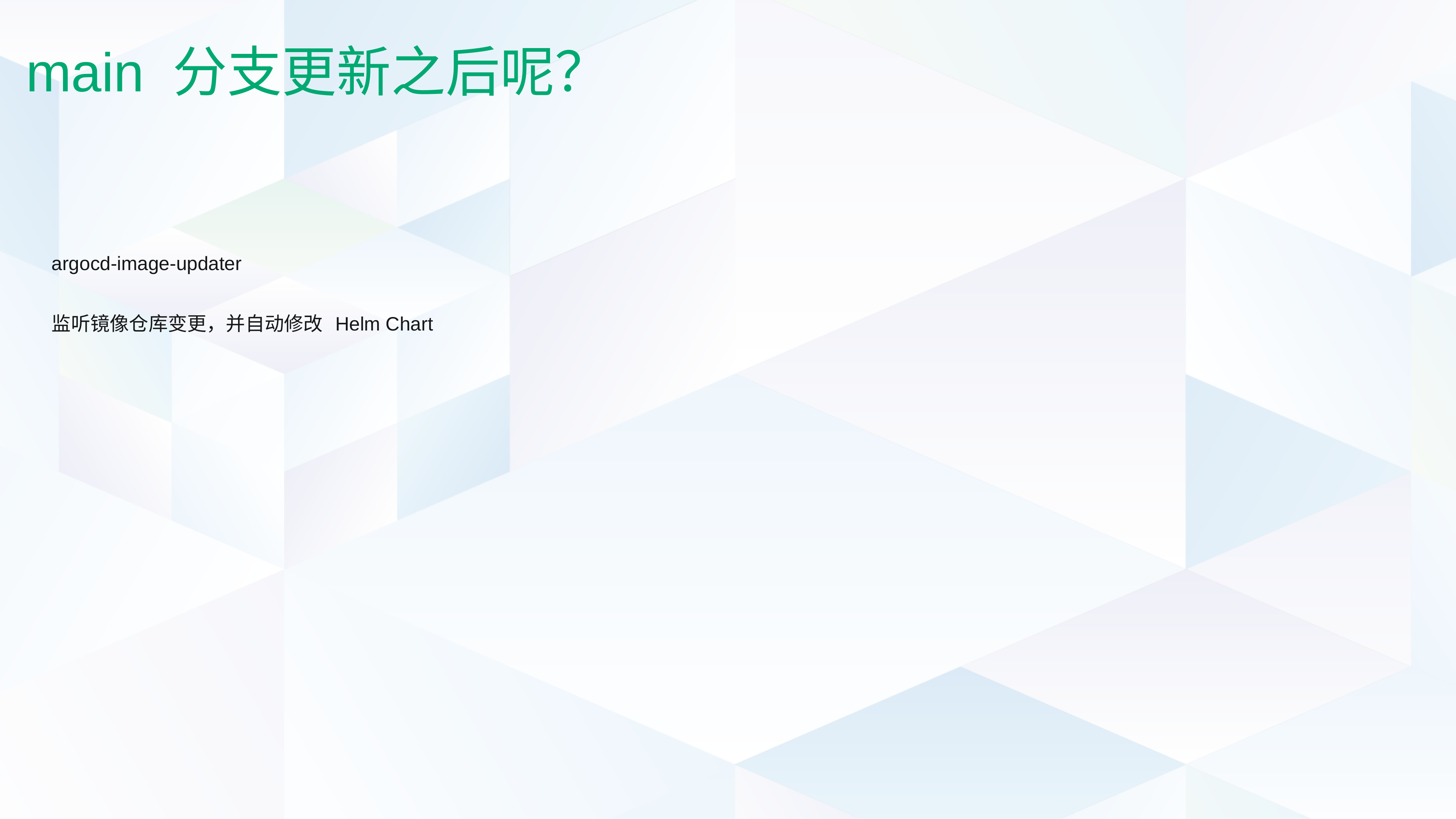

# main 分支更新之后呢？
argocd-image-updater
监听镜像仓库变更，并自动修改 Helm Chart